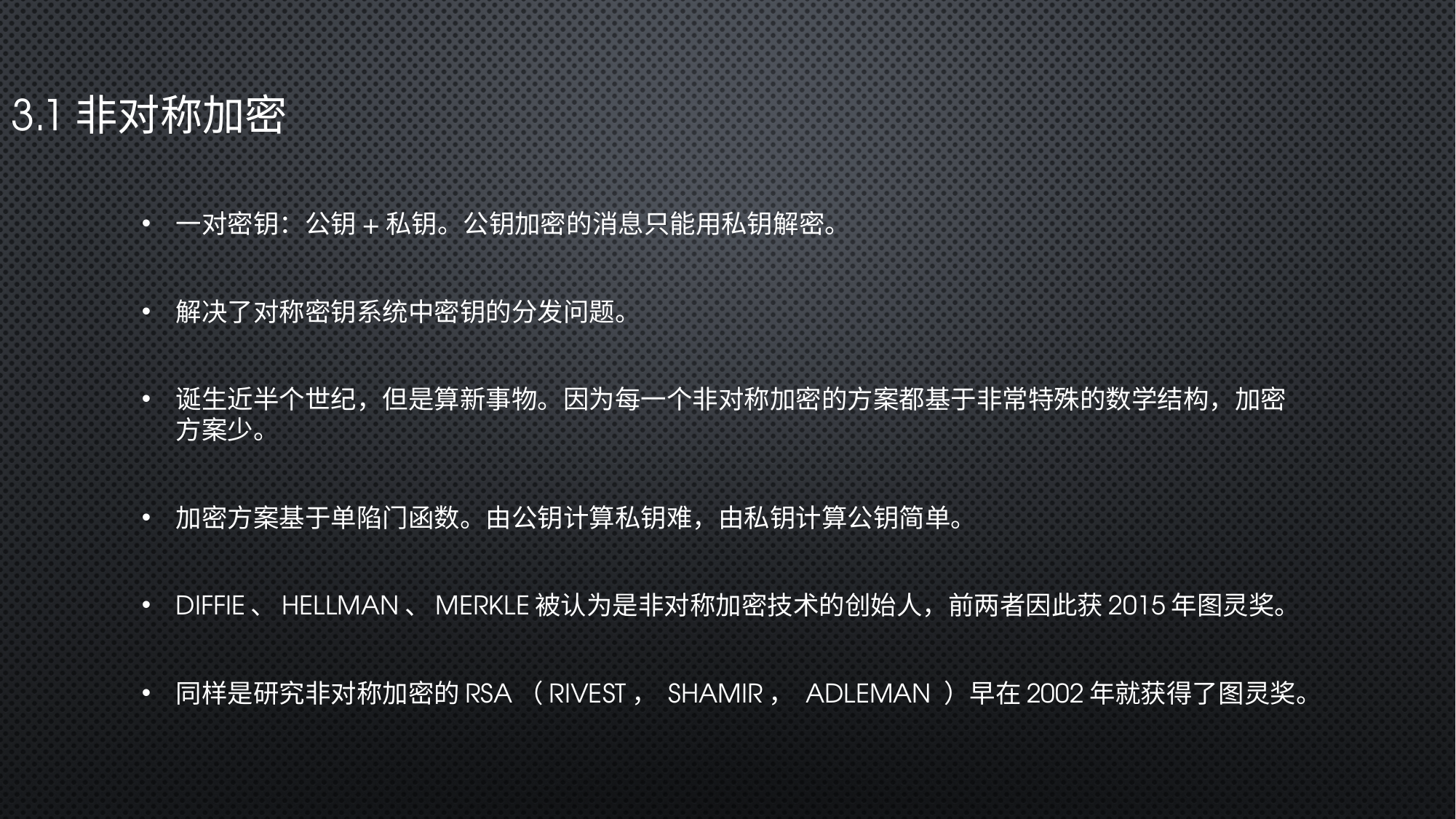

# 3.1非对称加密
一对密钥：公钥+私钥。公钥加密的消息只能用私钥解密。

解决了对称密钥系统中密钥的分发问题。

诞生近半个世纪，但是算新事物。因为每一个非对称加密的方案都基于非常特殊的数学结构，加密方案少。

加密方案基于单陷门函数。由公钥计算私钥难，由私钥计算公钥简单。

Diffie、Hellman、Merkle被认为是非对称加密技术的创始人，前两者因此获2015年图灵奖。

同样是研究非对称加密的RSA（Rivest， Shamir， Adleman ）早在2002年就获得了图灵奖。